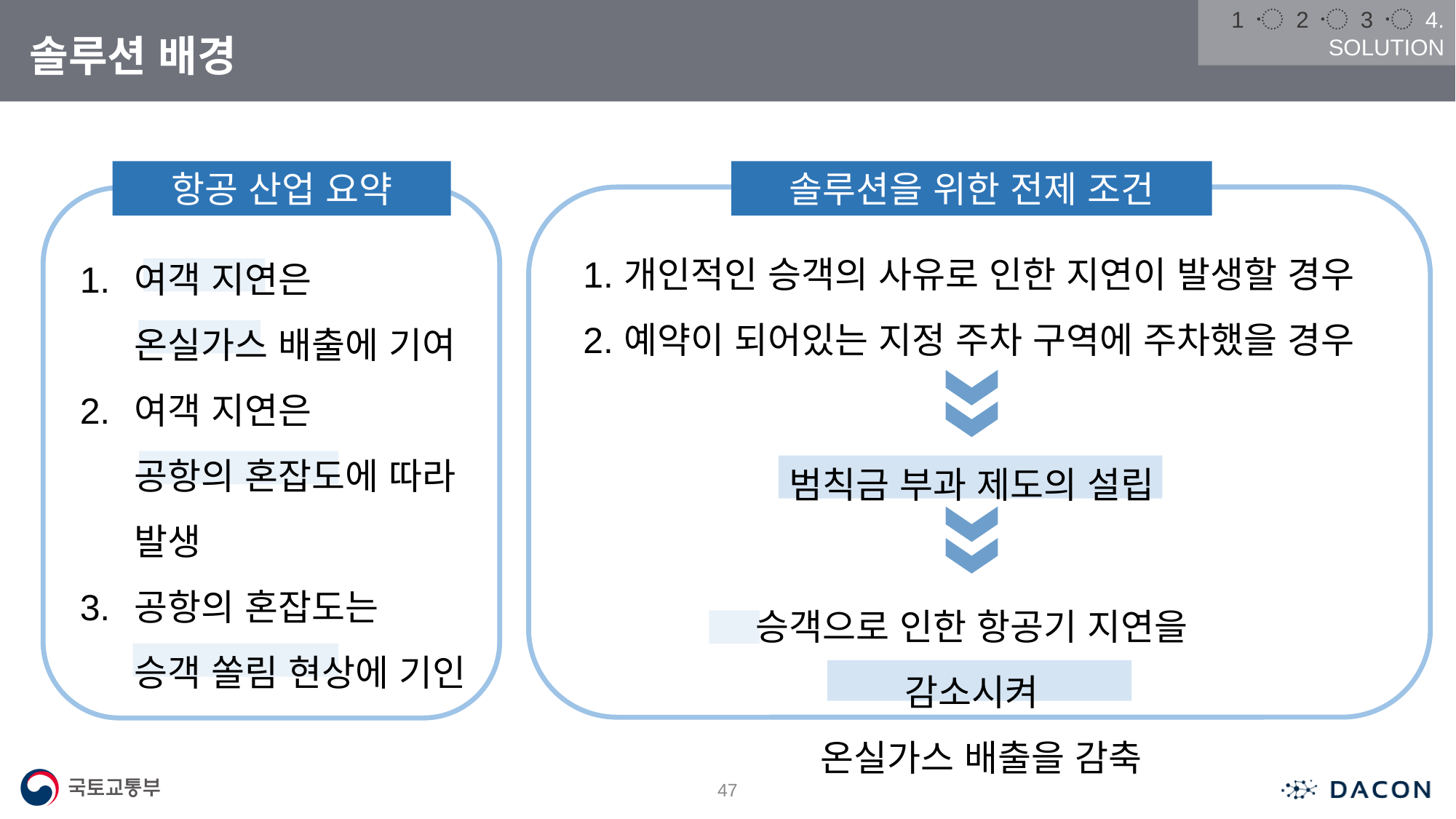

1 〮 2 〮 3 〮 4. SOLUTION
솔루션 배경
항공 산업 요약
솔루션을 위한 전제 조건

개인적인 승객의 사유로 인한 지연이 발생할 경우
예약이 되어있는 지정 주차 구역에 주차했을 경우
여객 지연은              온실가스 배출에 기여
여객 지연은              공항의 혼잡도에 따라 발생
공항의 혼잡도는         승객 쏠림 현상에 기인

범칙금 부과 제도의 설립

승객으로 인한 항공기 지연을 감소시켜
 온실가스 배출을 감축

47